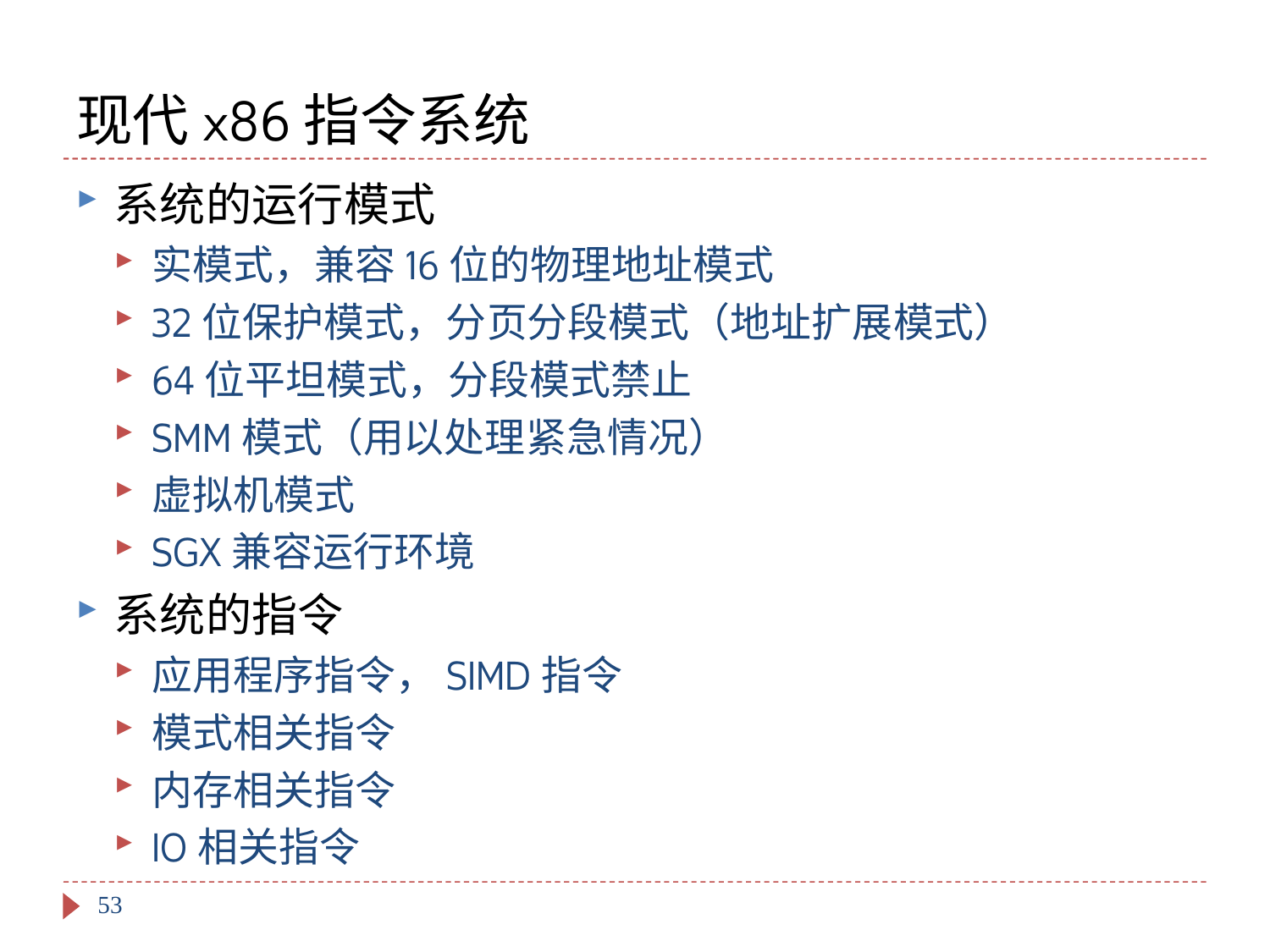

# 现代x86指令系统
系统的运行模式
实模式，兼容16位的物理地址模式
32位保护模式，分页分段模式（地址扩展模式）
64位平坦模式，分段模式禁止
SMM模式（用以处理紧急情况）
虚拟机模式
SGX兼容运行环境
系统的指令
应用程序指令，SIMD指令
模式相关指令
内存相关指令
IO相关指令
53